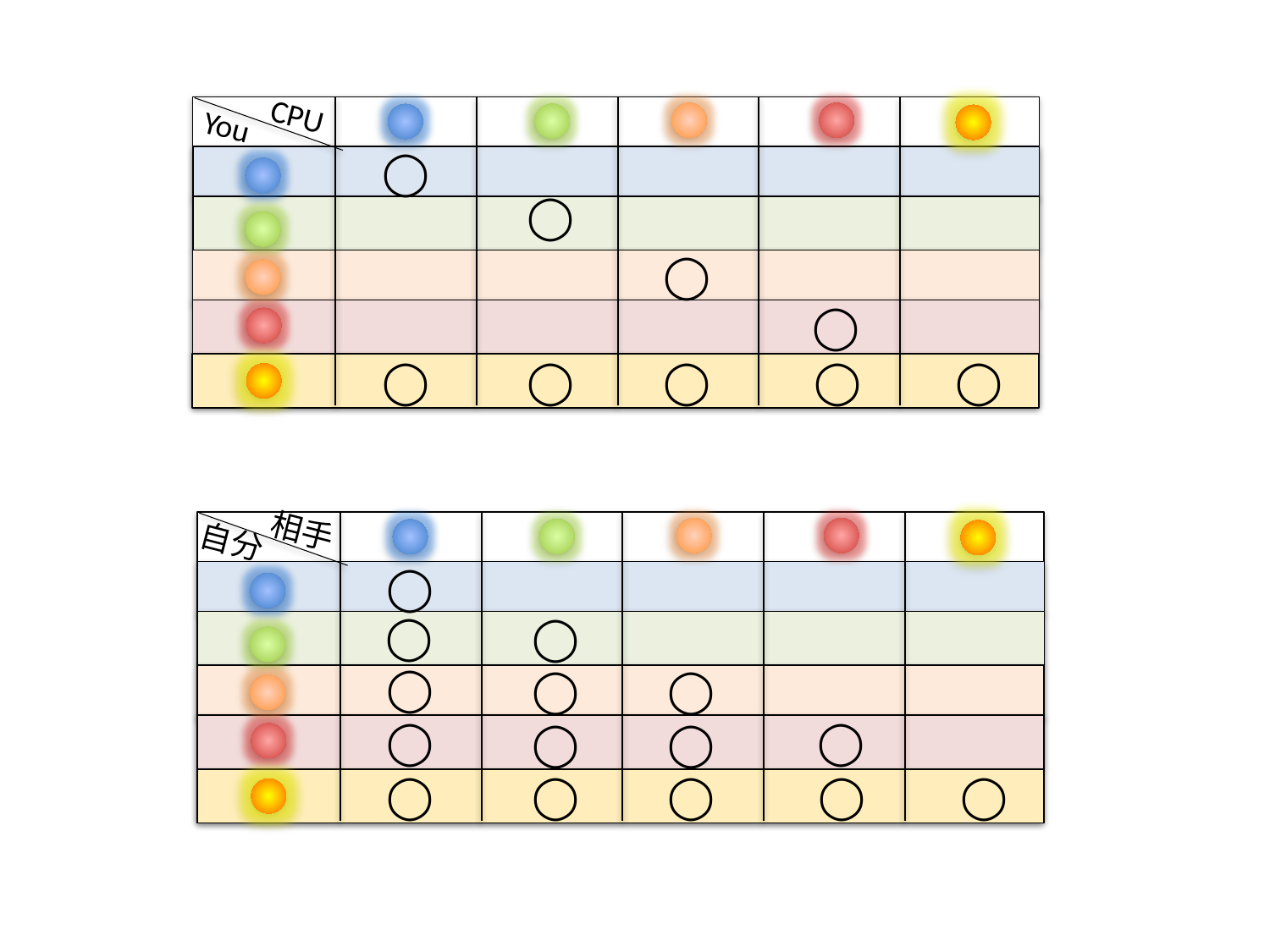

CPU

You

◯

◯

◯

◯

◯
◯
◯
◯
◯

相手

自分

◯

◯
◯

◯
◯
◯

◯
◯
◯
◯

◯
◯
◯
◯
◯